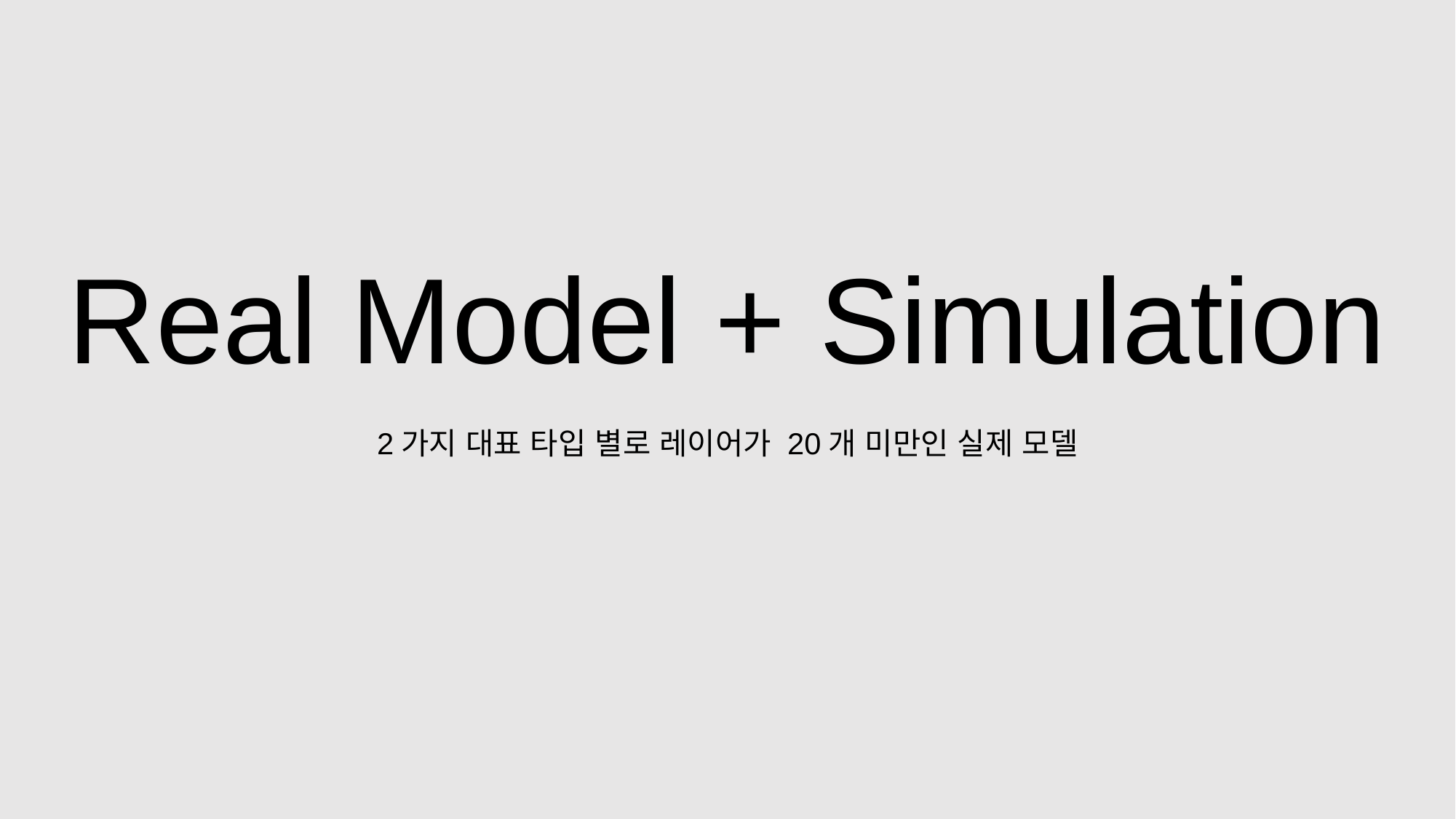

Real Model + Simulation

2가지 대표 타입 별로 레이어가 20개 미만인 실제 모델